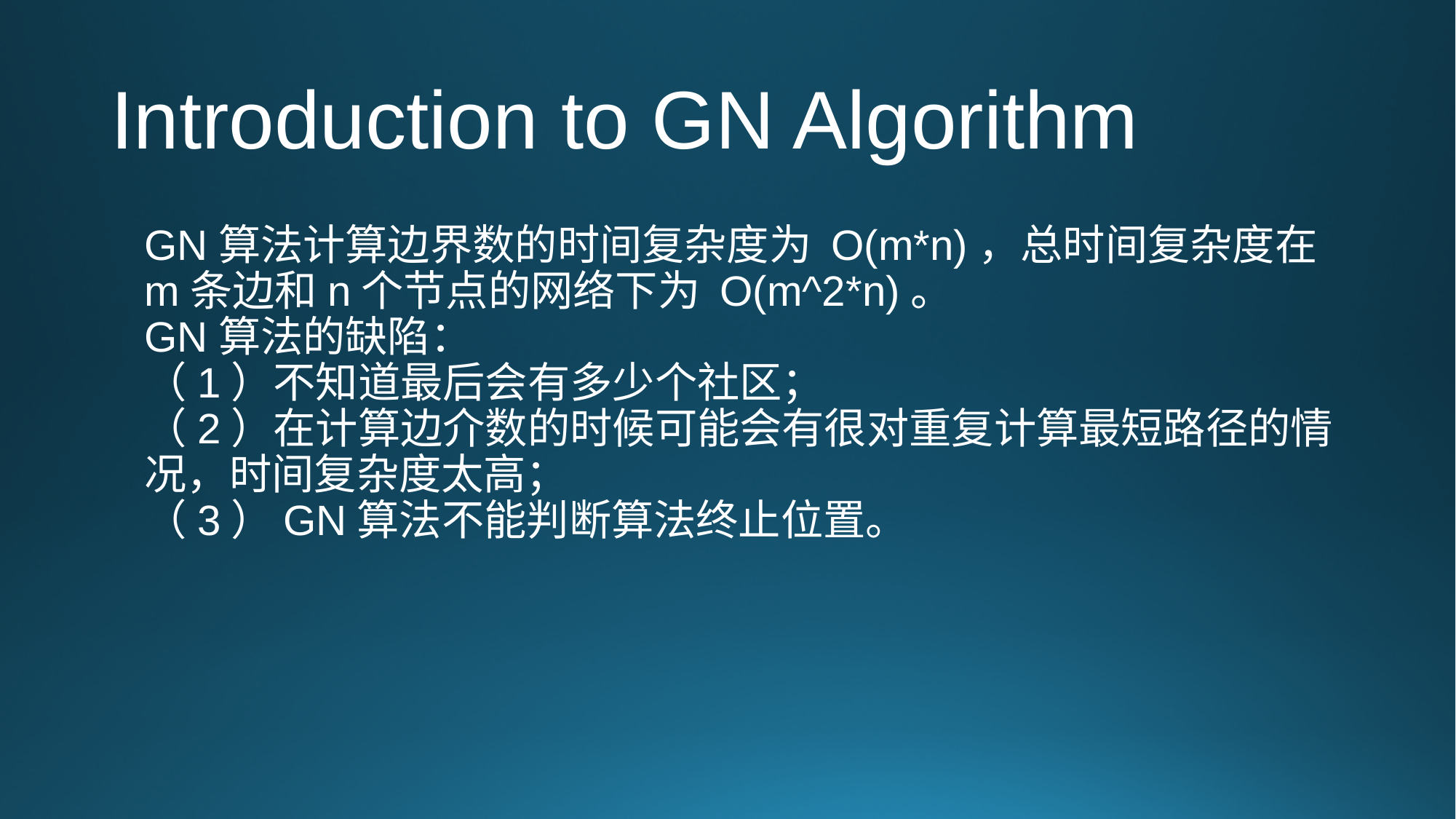

# Introduction to GN Algorithm
GN算法计算边界数的时间复杂度为 O(m*n)，总时间复杂度在m条边和n个节点的网络下为 O(m^2*n)。
GN算法的缺陷：
（1）不知道最后会有多少个社区；
（2）在计算边介数的时候可能会有很对重复计算最短路径的情况，时间复杂度太高；
（3）GN算法不能判断算法终止位置。